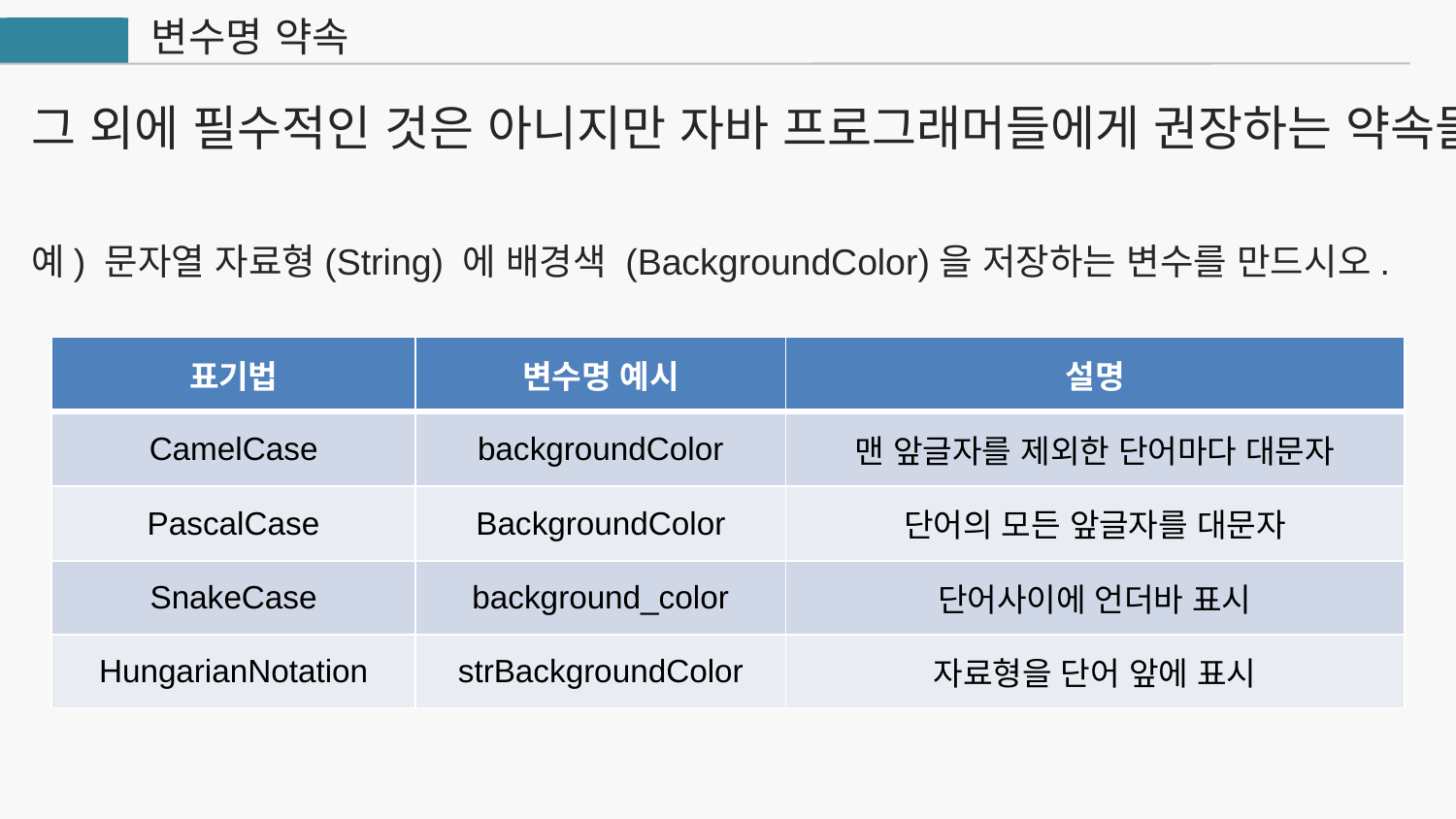

변수명 약속

자바
그 외에 필수적인 것은 아니지만 자바 프로그래머들에게 권장하는 약속들

예) 문자열 자료형(String) 에 배경색 (BackgroundColor)을 저장하는 변수를 만드시오.
| 표기법 | 변수명 예시 | 설명 |
| --- | --- | --- |
| CamelCase | backgroundColor | 맨 앞글자를 제외한 단어마다 대문자 |
| PascalCase | BackgroundColor | 단어의 모든 앞글자를 대문자 |
| SnakeCase | background\_color | 단어사이에 언더바 표시 |
| HungarianNotation | strBackgroundColor | 자료형을 단어 앞에 표시 |